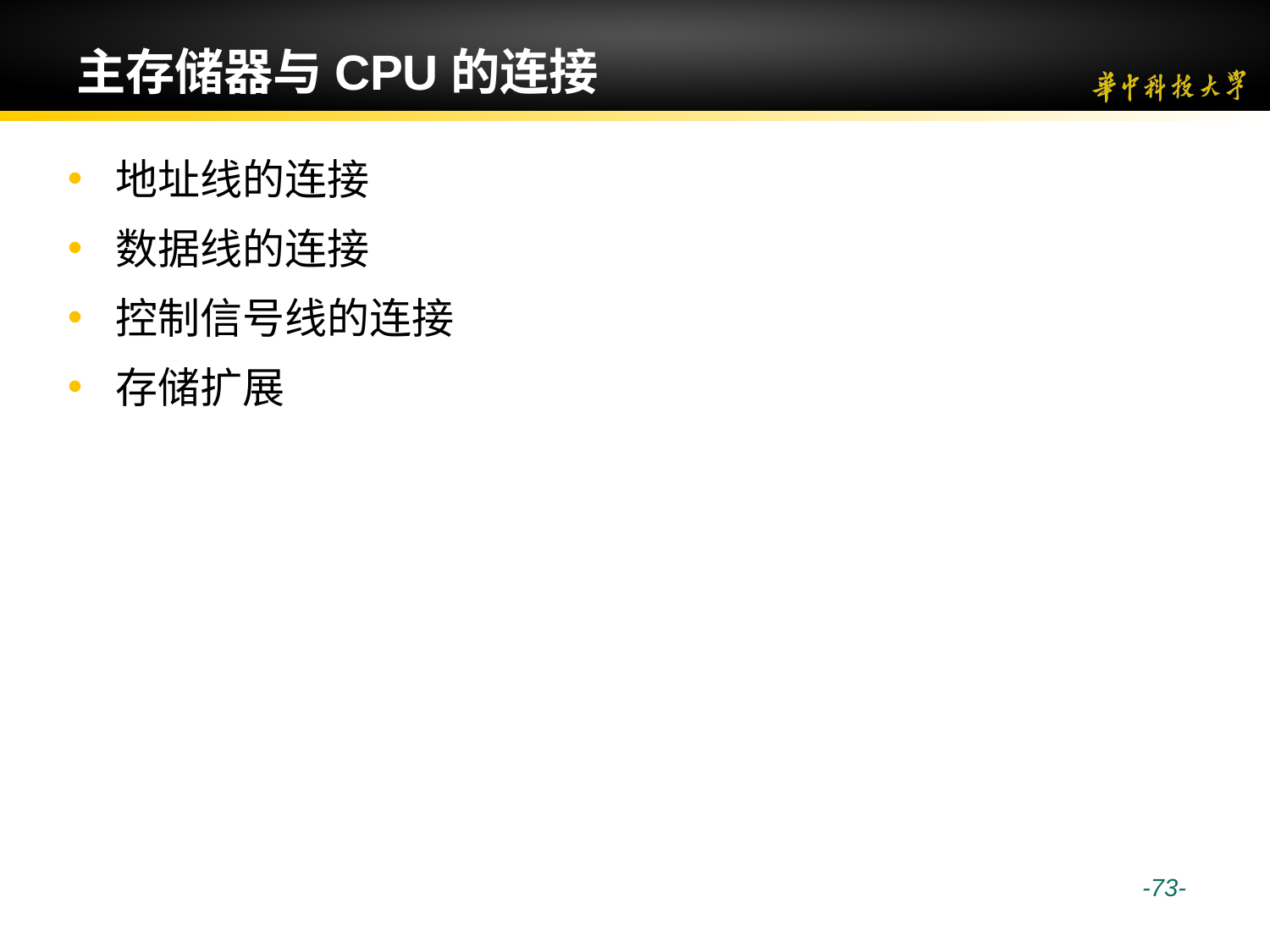

# 主存储器与CPU的连接
地址线的连接
数据线的连接
控制信号线的连接
存储扩展
 -73-